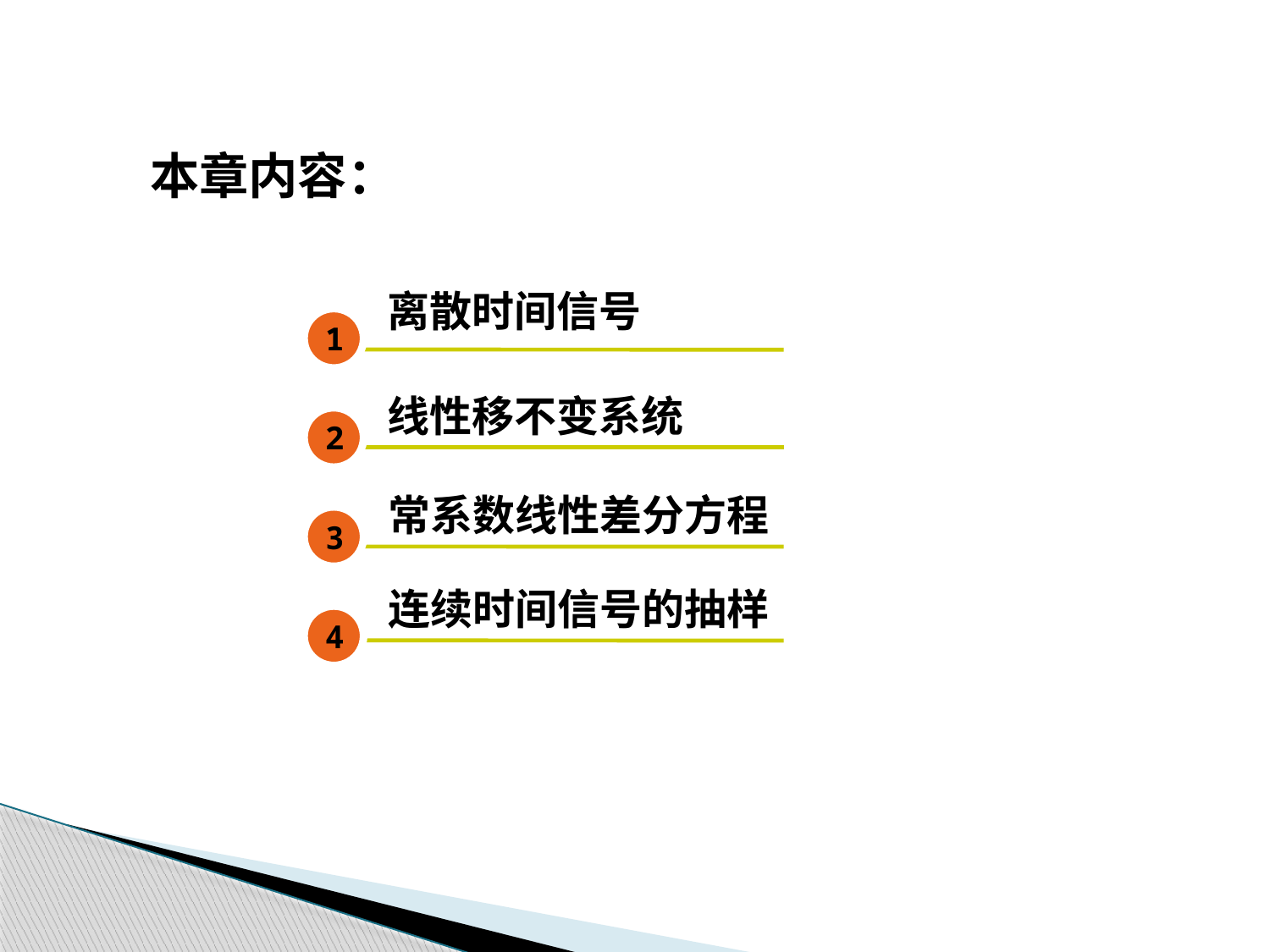

本章内容：
离散时间信号
1
2
3
4
线性移不变系统
常系数线性差分方程
连续时间信号的抽样